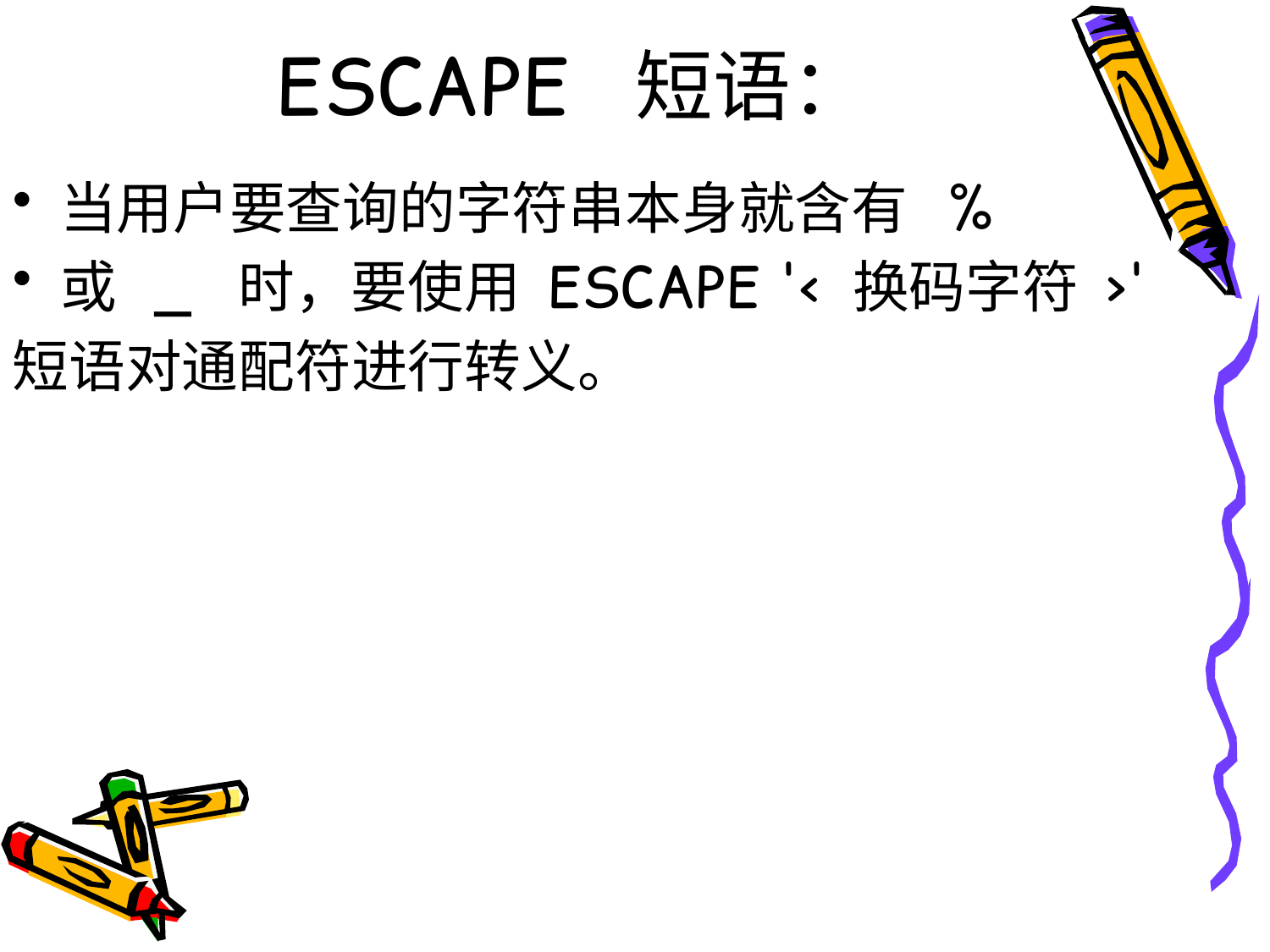

# ESCAPE  短语：
当用户要查询的字符串本身就含有  %
或  _  时，要使用 ESCAPE '< 换码字符 >'
短语对通配符进行转义。